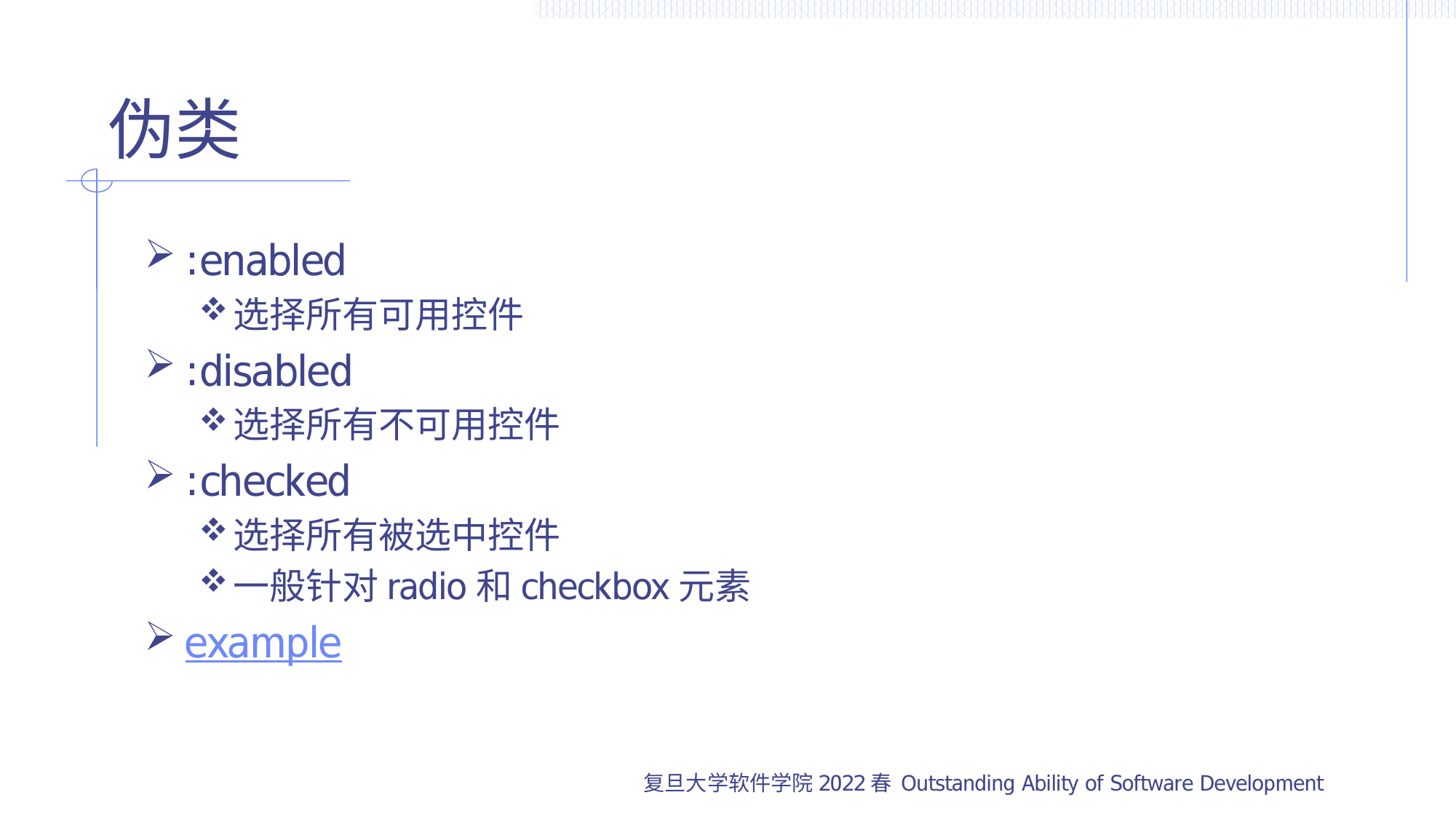

# 伪类
:enabled
选择所有可用控件
:disabled
选择所有不可用控件
:checked
选择所有被选中控件
一般针对radio和checkbox元素
example